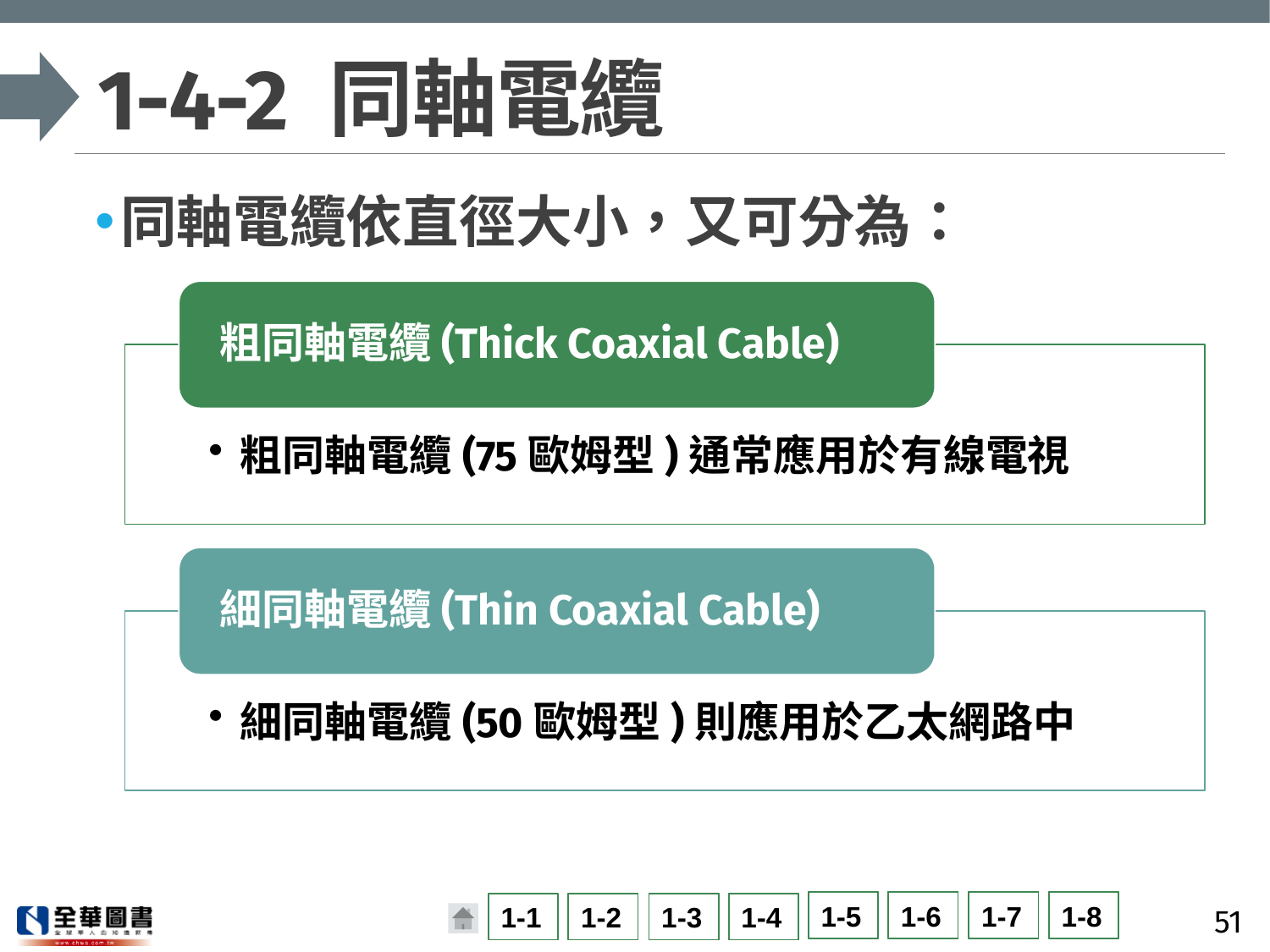

# 1-4-2 同軸電纜
同軸電纜依直徑大小，又可分為：

粗同軸電纜(75歐姆型)通常應用於有線電視
粗同軸電纜(Thick Coaxial Cable)
細同軸電纜(50歐姆型)則應用於乙太網路中
細同軸電纜(Thin Coaxial Cable)
51